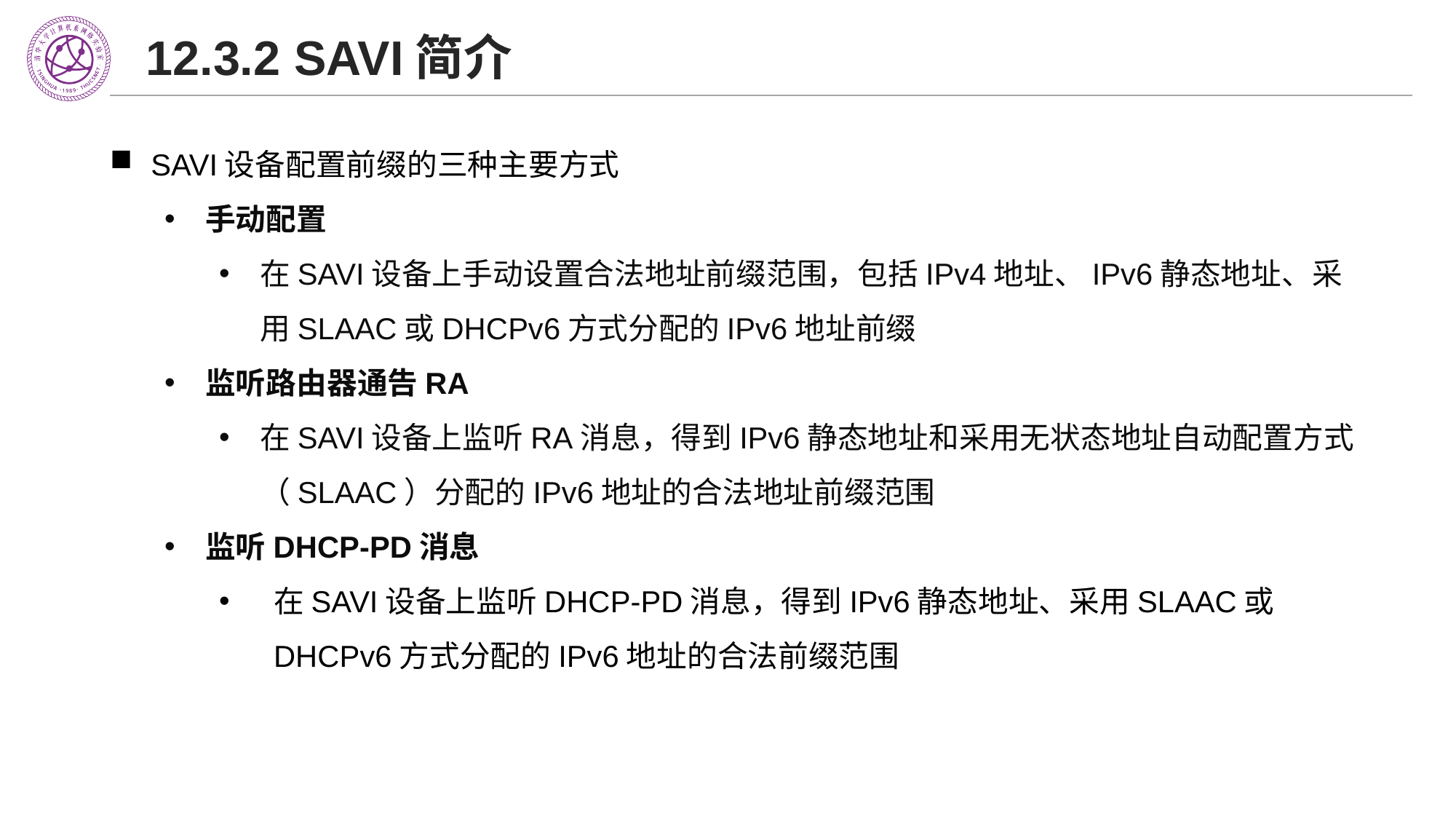

# 12.3.2 SAVI简介
SAVI设备配置前缀的三种主要方式
手动配置
在SAVI设备上手动设置合法地址前缀范围，包括IPv4地址、IPv6静态地址、采用SLAAC或DHCPv6方式分配的IPv6地址前缀
监听路由器通告RA
在SAVI设备上监听RA消息，得到IPv6静态地址和采用无状态地址自动配置方式（SLAAC）分配的IPv6地址的合法地址前缀范围
监听DHCP-PD消息
在SAVI设备上监听DHCP-PD消息，得到IPv6静态地址、采用SLAAC或DHCPv6方式分配的IPv6地址的合法前缀范围